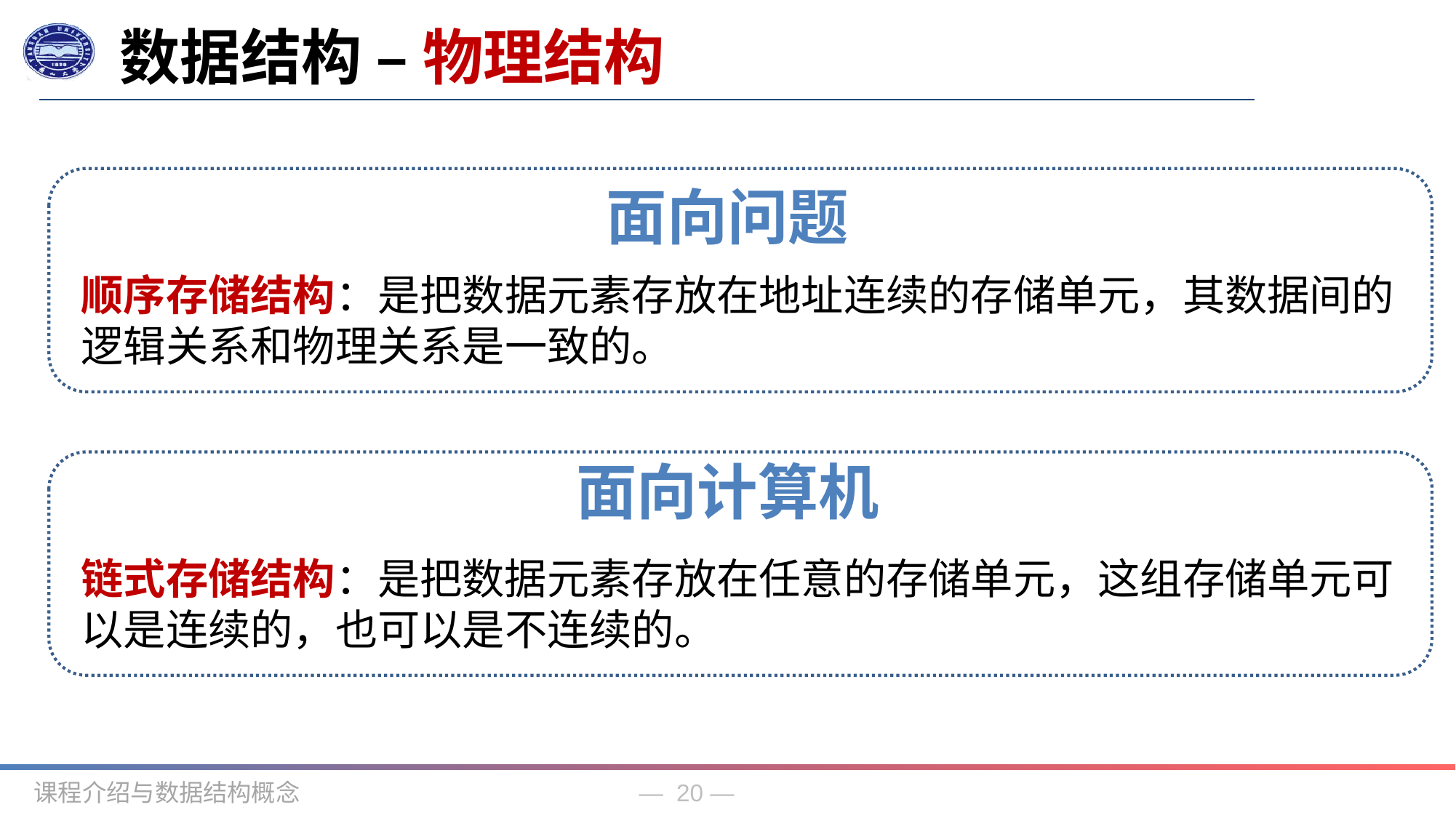

数据结构 – 物理结构

面向问题
顺序存储结构：是把数据元素存放在地址连续的存储单元，其数据间的逻辑关系和物理关系是一致的。
面向计算机

链式存储结构：是把数据元素存放在任意的存储单元，这组存储单元可以是连续的，也可以是不连续的。